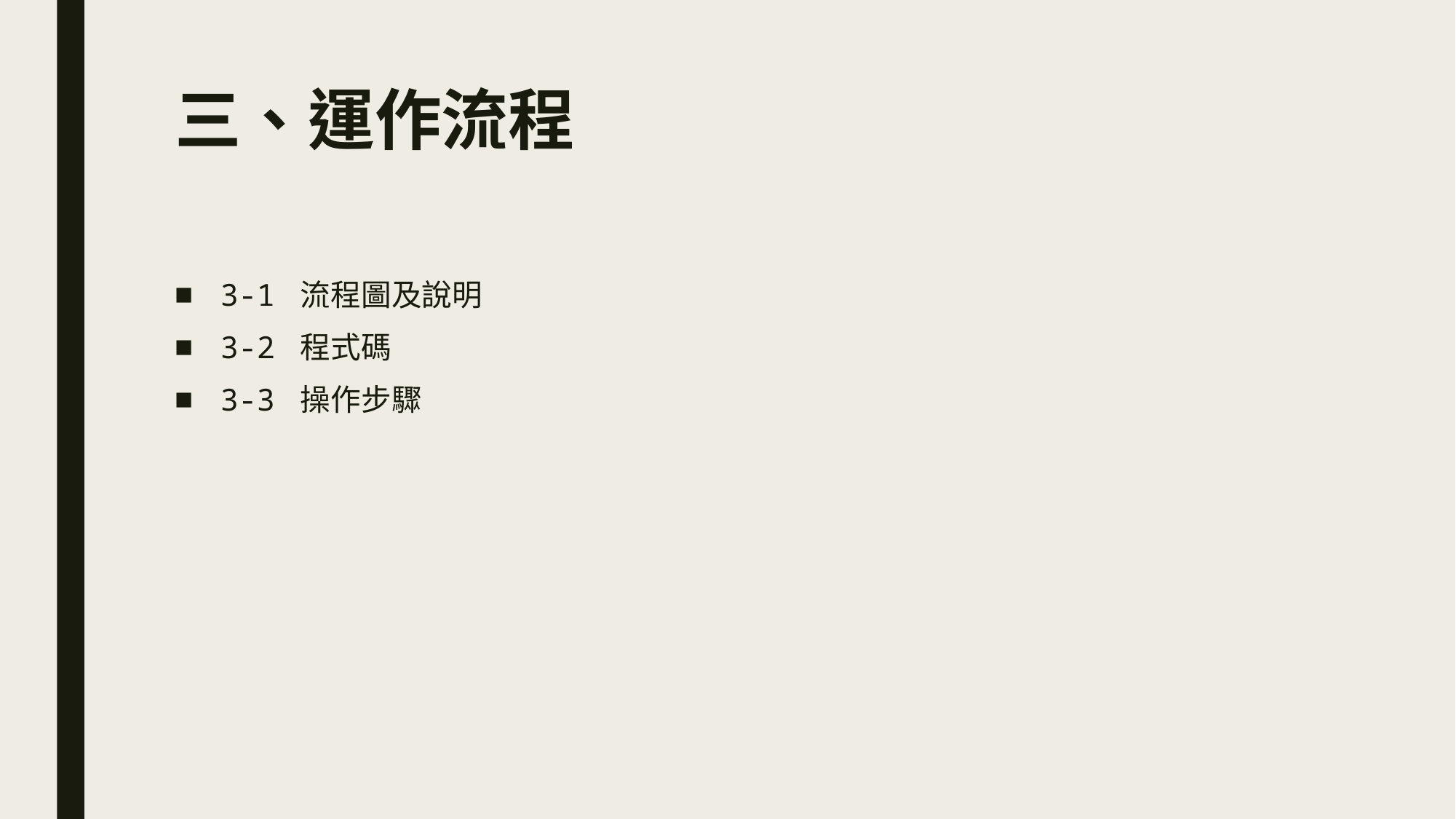

# 三、運作流程
3-1 流程圖及說明
3-2 程式碼
3-3 操作步驟